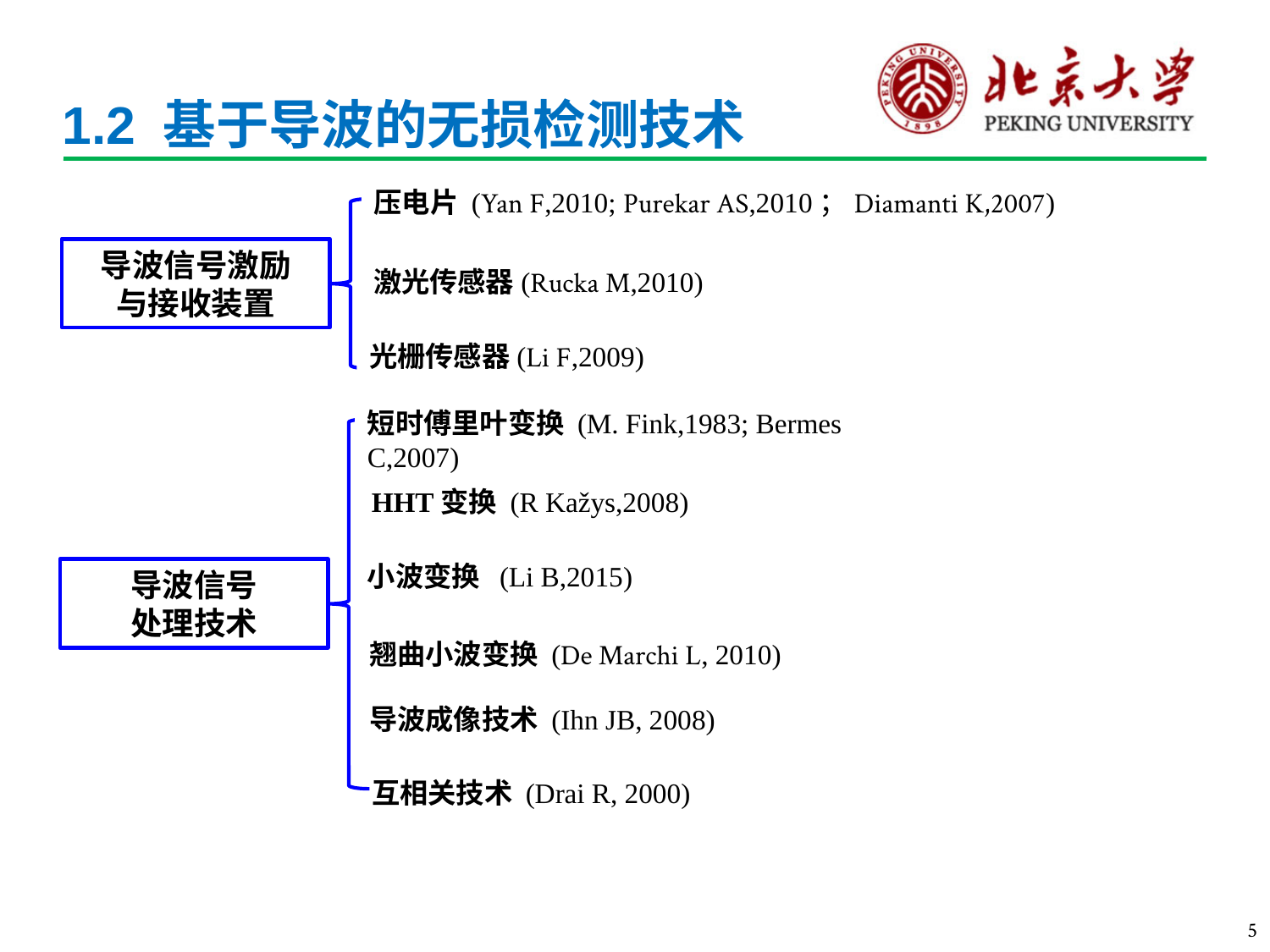

# 1.2 基于导波的无损检测技术
压电片 (Yan F,2010; Purekar AS,2010；Diamanti K,2007)

导波信号激励
与接收装置
激光传感器(Rucka M,2010)
光栅传感器(Li F,2009)
短时傅里叶变换 (M. Fink,1983; Bermes C,2007)

HHT变换 (R Kažys,2008)
小波变换  (Li B,2015)
导波信号
处理技术
翘曲小波变换 (De Marchi L, 2010)

导波成像技术 (Ihn JB, 2008)
互相关技术 (Drai R, 2000)
5